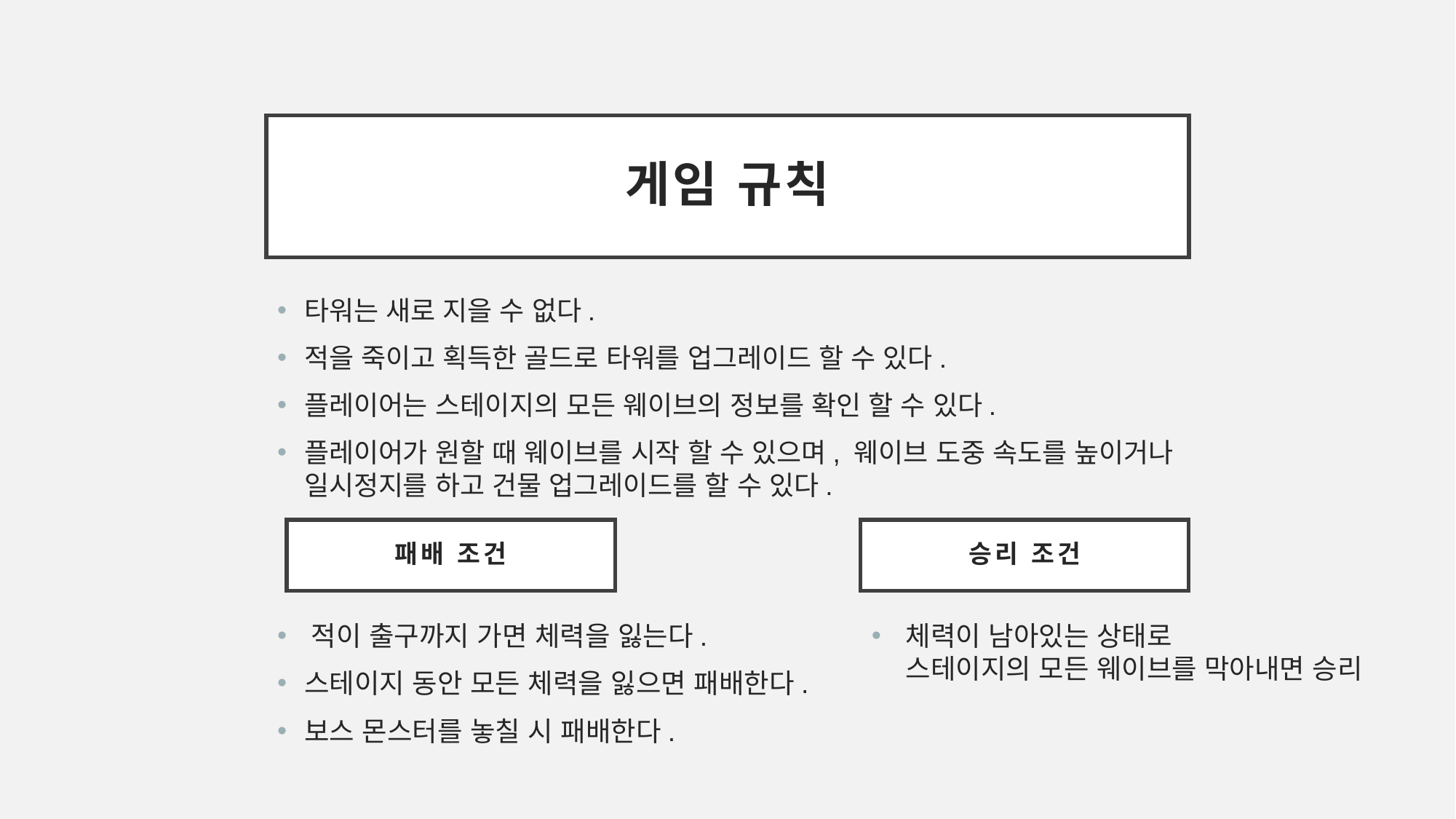

# 게임 규칙

타워는 새로 지을 수 없다.
적을 죽이고 획득한 골드로 타워를 업그레이드 할 수 있다.
플레이어는 스테이지의 모든 웨이브의 정보를 확인 할 수 있다.
플레이어가 원할 때 웨이브를 시작 할 수 있으며, 웨이브 도중 속도를 높이거나 일시정지를 하고 건물 업그레이드를 할 수 있다.

승리 조건
패배 조건
적이 출구까지 가면 체력을 잃는다.
스테이지 동안 모든 체력을 잃으면 패배한다.
보스 몬스터를 놓칠 시 패배한다.
체력이 남아있는 상태로 		 스테이지의 모든 웨이브를 막아내면 승리